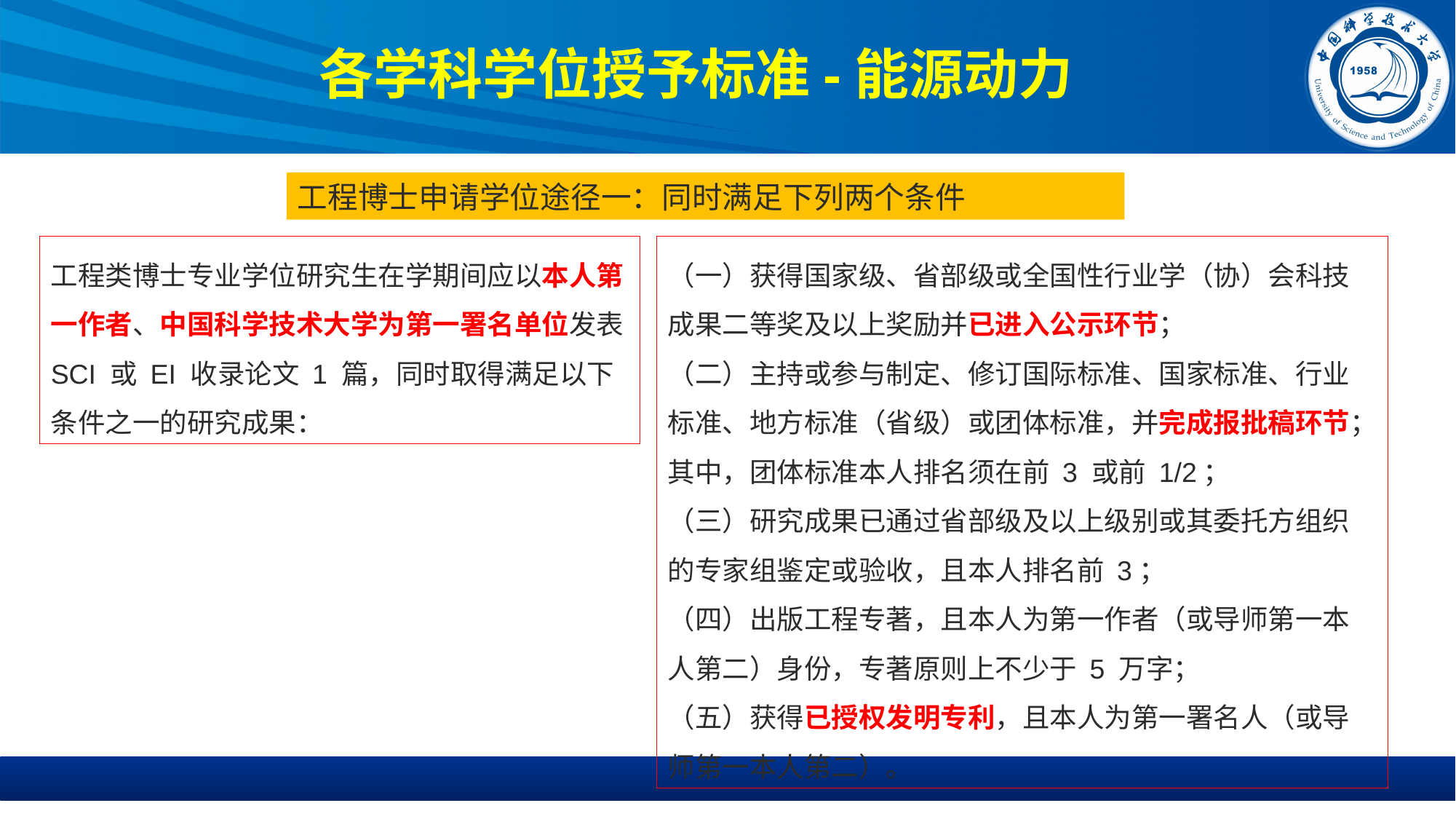

# 各学科学位授予标准-能源动力
工程博士申请学位途径一：同时满足下列两个条件
工程类博士专业学位研究生在学期间应以本人第一作者、中国科学技术大学为第一署名单位发表 SCI 或 EI 收录论文 1 篇，同时取得满足以下条件之一的研究成果：
（一）获得国家级、省部级或全国性行业学（协）会科技成果二等奖及以上奖励并已进入公示环节；
（二）主持或参与制定、修订国际标准、国家标准、行业标准、地方标准（省级）或团体标准，并完成报批稿环节；其中，团体标准本人排名须在前 3 或前 1/2；
（三）研究成果已通过省部级及以上级别或其委托方组织的专家组鉴定或验收，且本人排名前 3；
（四）出版工程专著，且本人为第一作者（或导师第一本人第二）身份，专著原则上不少于 5 万字；
（五）获得已授权发明专利，且本人为第一署名人（或导师第一本人第二）。